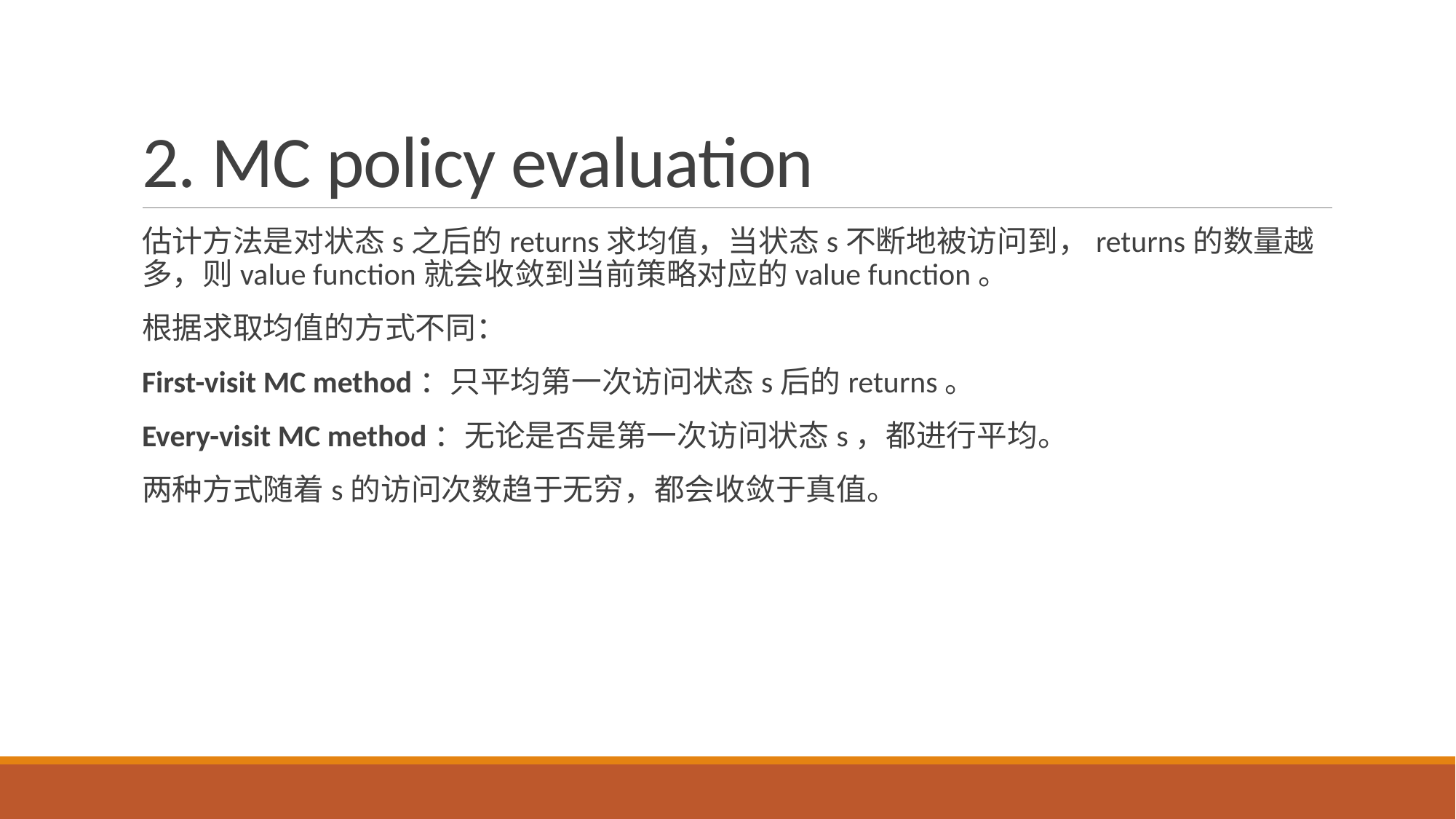

# 2. MC policy evaluation
估计方法是对状态s之后的returns求均值，当状态s不断地被访问到，returns的数量越多，则value function就会收敛到当前策略对应的value function。
根据求取均值的方式不同：
First-visit MC method：只平均第一次访问状态s后的returns。
Every-visit MC method：无论是否是第一次访问状态s，都进行平均。
两种方式随着s的访问次数趋于无穷，都会收敛于真值。